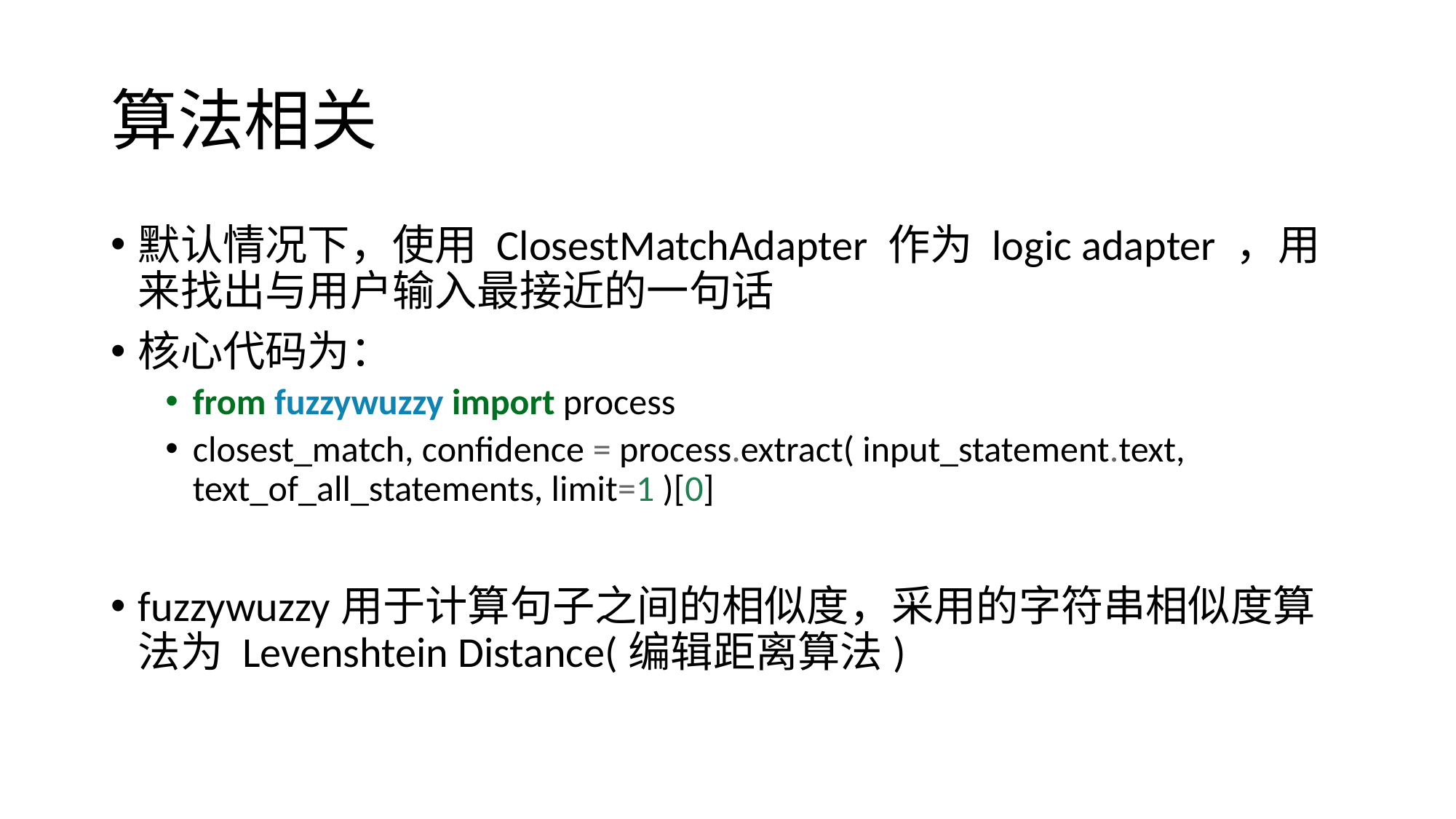

# 算法相关
默认情况下，使用 ClosestMatchAdapter 作为 logic adapter ，用来找出与用户输入最接近的一句话
核心代码为：
from fuzzywuzzy import process
closest_match, confidence = process.extract( input_statement.text, text_of_all_statements, limit=1 )[0]

fuzzywuzzy用于计算句子之间的相似度，采用的字符串相似度算法为 Levenshtein Distance(编辑距离算法)